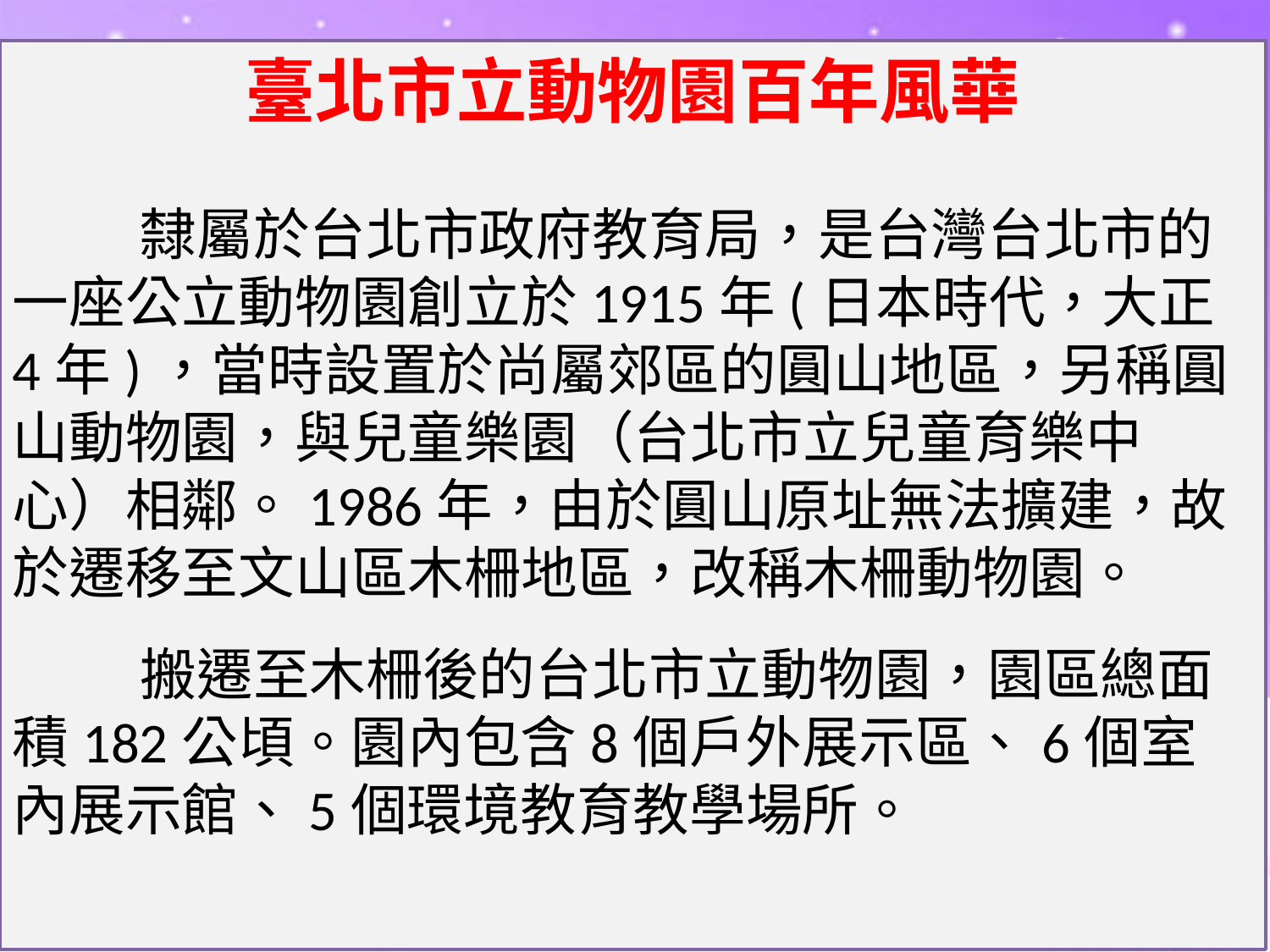

臺北市立動物園百年風華

         隸屬於台北市政府教育局，是台灣台北市的一座公立動物園創立於1915年(日本時代，大正4年)，當時設置於尚屬郊區的圓山地區，另稱圓山動物園，與兒童樂園（台北市立兒童育樂中心）相鄰。1986年，由於圓山原址無法擴建，故於遷移至文山區木柵地區，改稱木柵動物園。

         搬遷至木柵後的台北市立動物園，園區總面積182公頃。園內包含8個戶外展示區、6個室內展示館、5個環境教育教學場所。